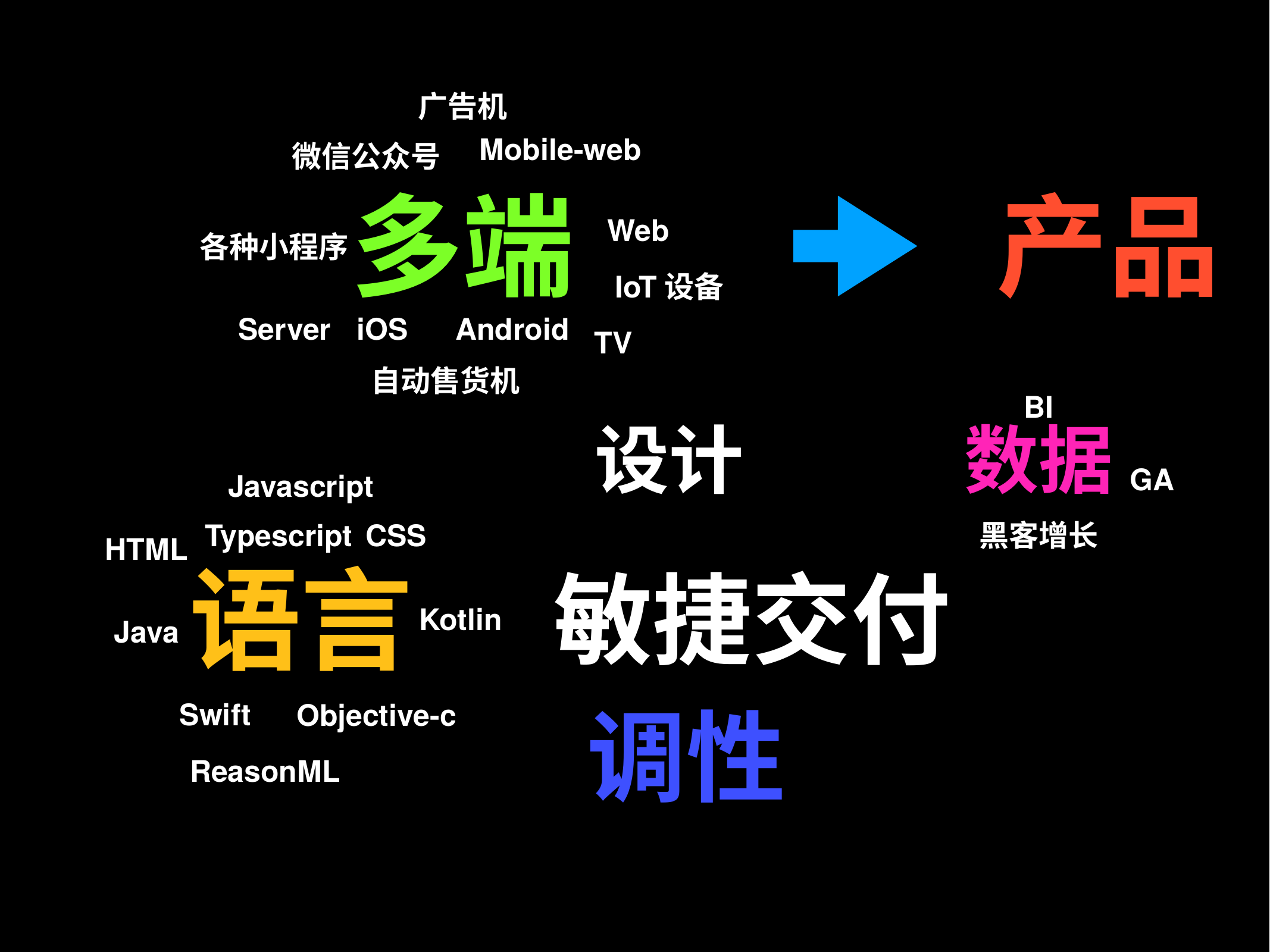

广告机
Mobile-web
微信公众号
多端
产品

Web
各种小程序
IoT设备
Server
iOS
Android
TV
自动售货机
BI
设计
数据
GA
Javascript
黑客增长
Typescript
CSS
HTML
语言
敏捷交付
Kotlin
Java
调性
Swift
Objective-c
ReasonML